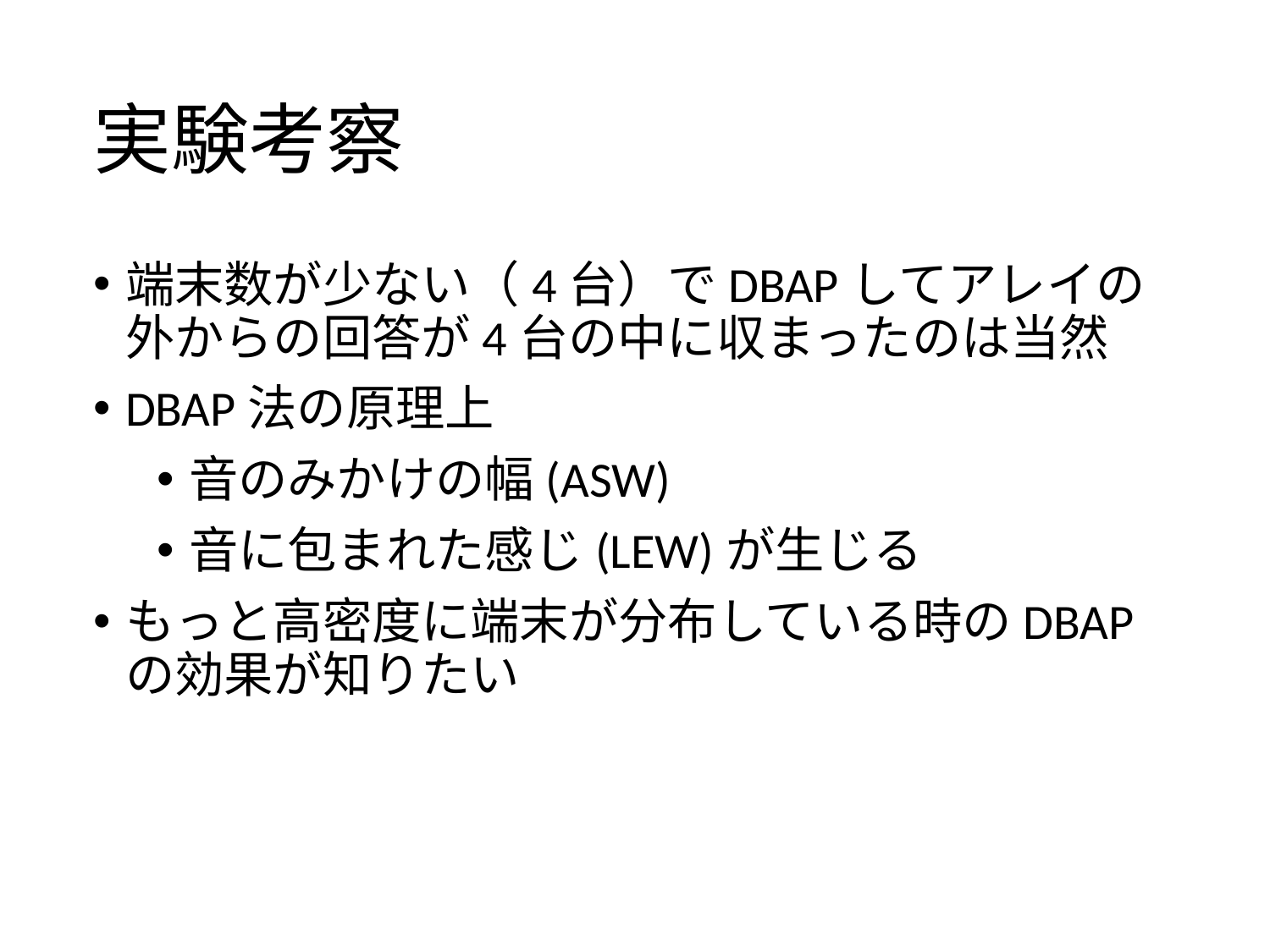

# 実験考察
端末数が少ない（4台）でDBAPしてアレイの外からの回答が4台の中に収まったのは当然
DBAP法の原理上
音のみかけの幅(ASW)
音に包まれた感じ(LEW)が生じる
もっと高密度に端末が分布している時のDBAPの効果が知りたい